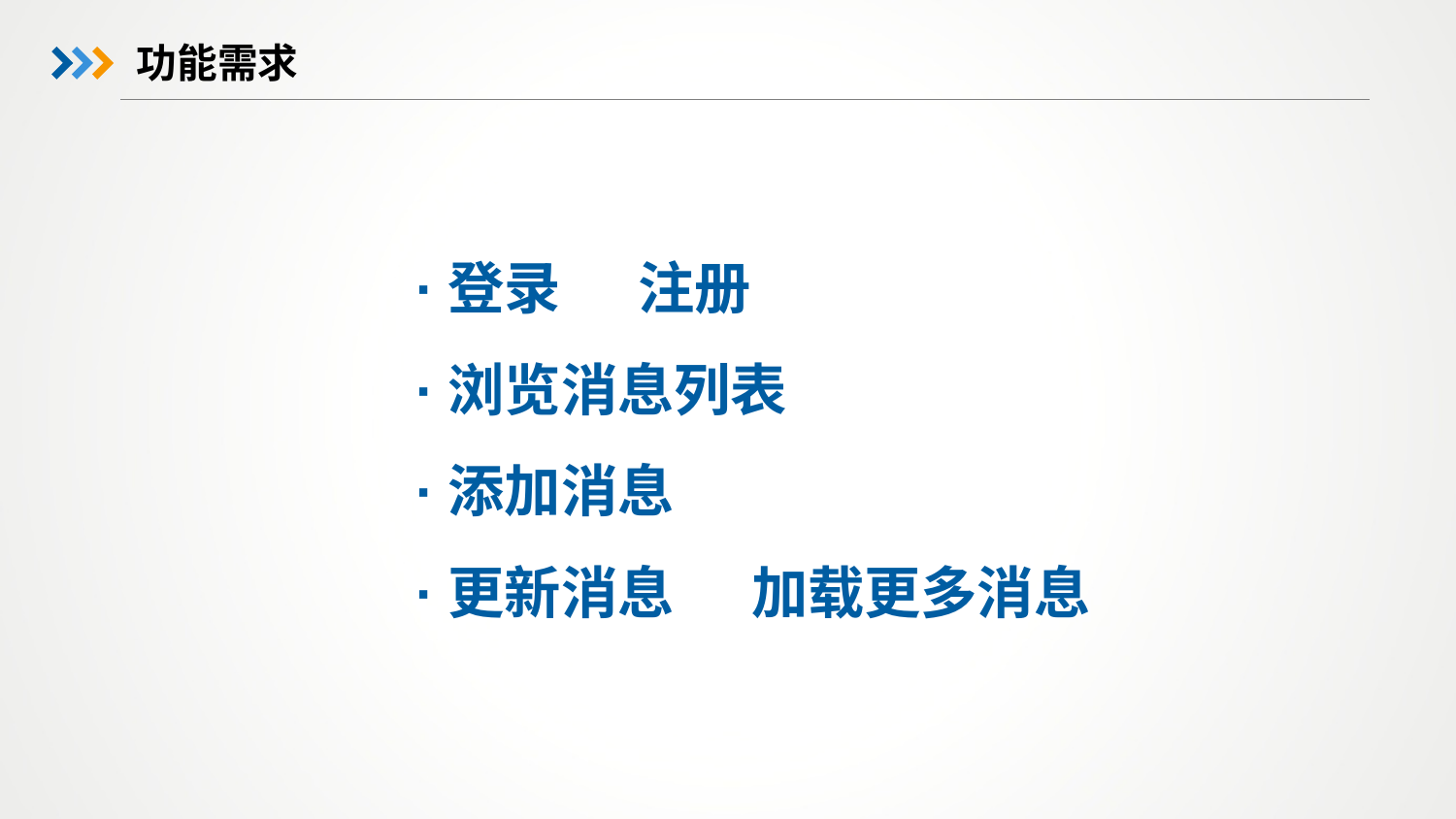

功能需求
·登录      注册
·浏览消息列表
·添加消息
·更新消息      加载更多消息